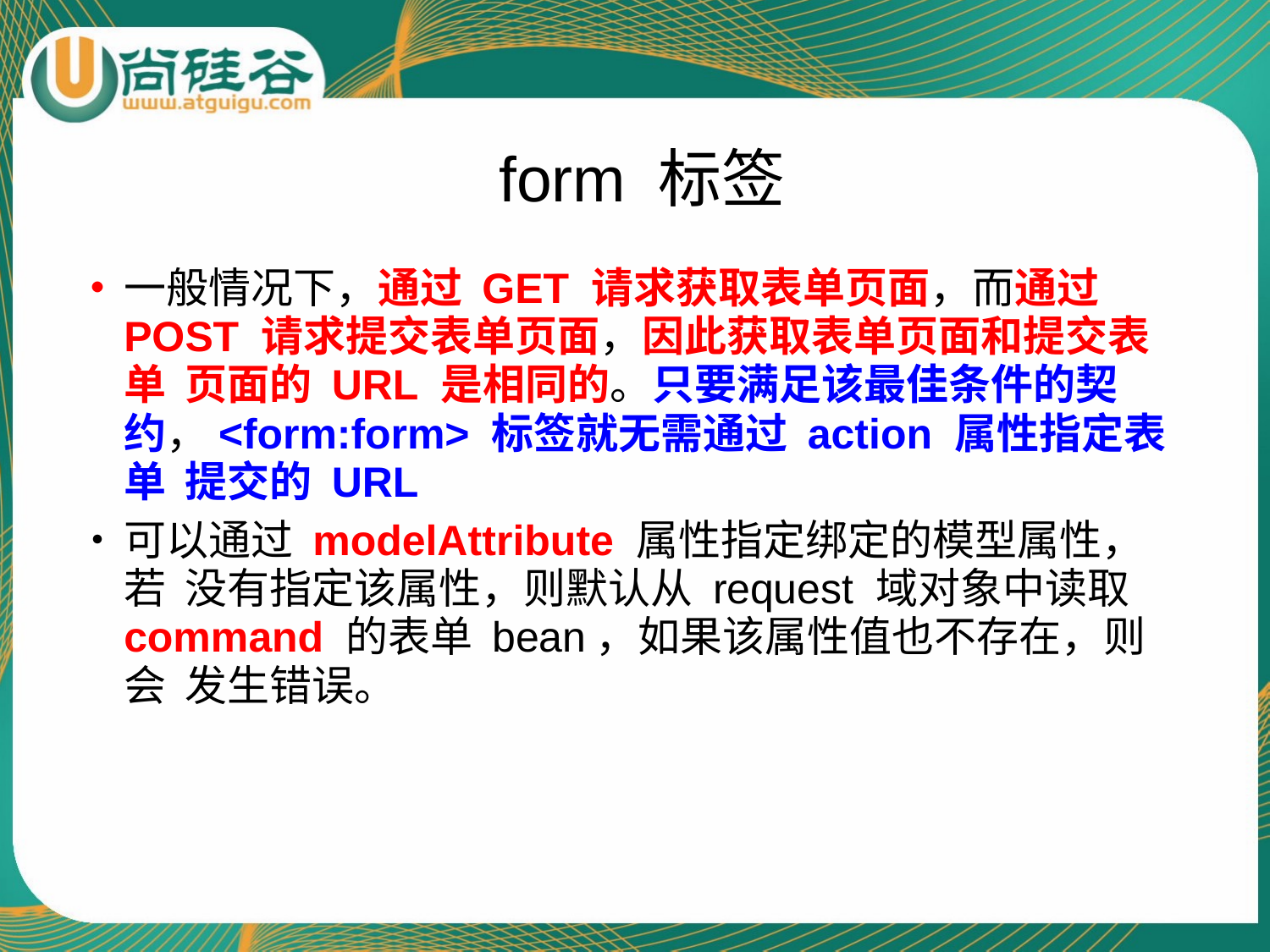

# form 标签
•	一般情况下，通过 GET 请求获取表单页面，而通过  POST 请求提交表单页面，因此获取表单页面和提交表单  页面的 URL 是相同的。只要满足该最佳条件的契  约，<form:form> 标签就无需通过 action 属性指定表单  提交的 URL
•	可以通过 modelAttribute 属性指定绑定的模型属性，若  没有指定该属性，则默认从 request 域对象中读取  command 的表单 bean，如果该属性值也不存在，则会  发生错误。